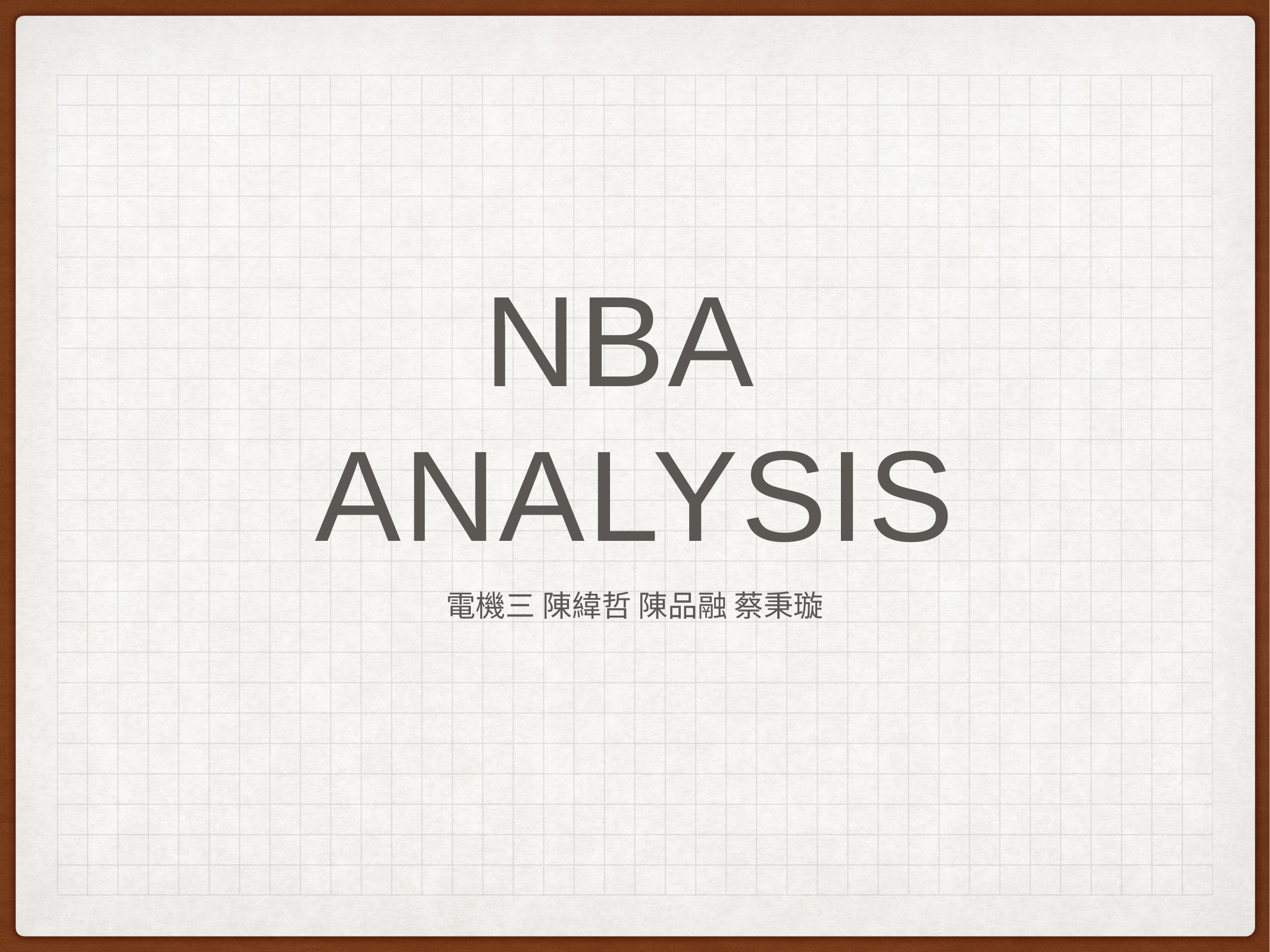

# NBA
Analysis
電機三 陳緯哲 陳品融 蔡秉璇